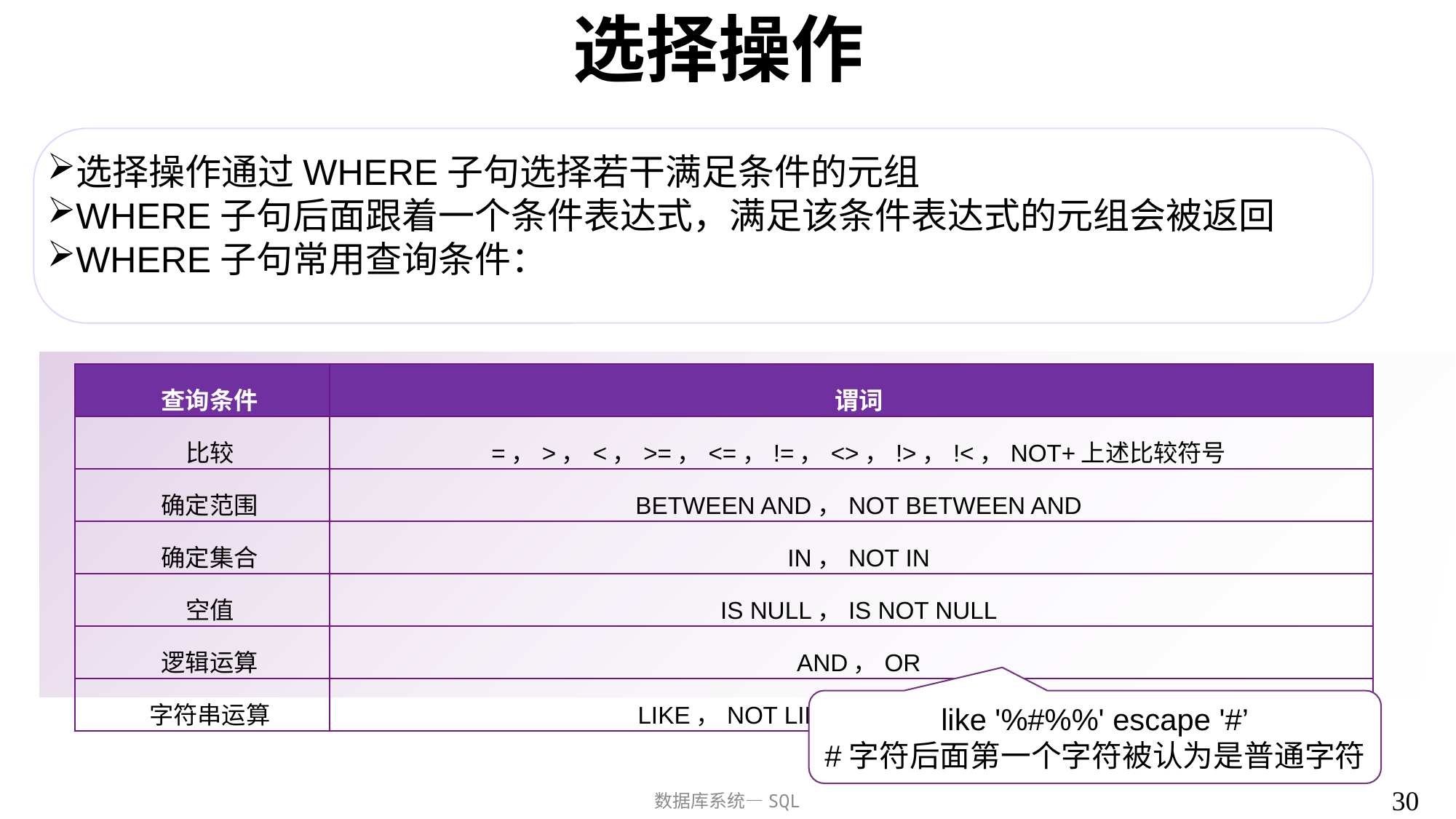

# 选择操作

选择操作通过WHERE子句选择若干满足条件的元组
WHERE子句后面跟着一个条件表达式，满足该条件表达式的元组会被返回
WHERE子句常用查询条件：

| 查询条件 | 谓词 |
| --- | --- |
| 比较 | =，>，<，>=，<=，!=，<>，!>，!<，NOT+上述比较符号 |
| 确定范围 | BETWEEN AND，NOT BETWEEN AND |
| 确定集合 | IN，NOT IN |
| 空值 | IS NULL，IS NOT NULL |
| 逻辑运算 | AND，OR |
| 字符串运算 | LIKE，NOT LIKE，%，\_，ESCAPE |
like '%#%%' escape '#’
#字符后面第一个字符被认为是普通字符
30
数据库系统—SQL